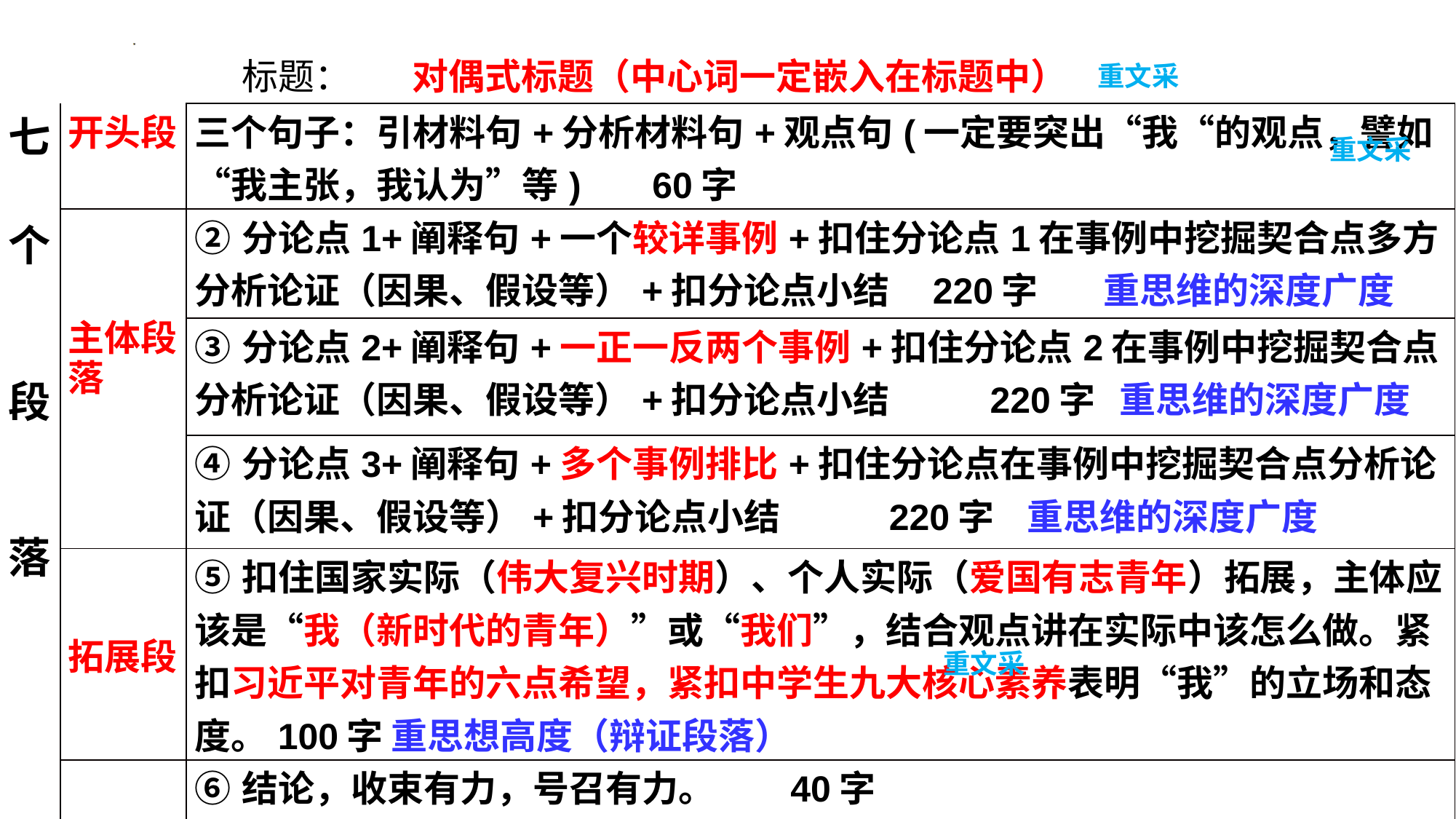

标题：      对偶式标题（中心词一定嵌入在标题中）
重文采
| 七 个 段 落 | 开头段 | 三个句子：引材料句+分析材料句+观点句(一定要突出“我“的观点，譬如“我主张，我认为”等) 60字 |
| --- | --- | --- |
|  | 主体段落 | ②分论点1+阐释句+一个较详事例+扣住分论点1在事例中挖掘契合点多方分析论证（因果、假设等）+扣分论点小结 220字 重思维的深度广度 |
|  |  | ③分论点2+阐释句+一正一反两个事例+扣住分论点2在事例中挖掘契合点分析论证（因果、假设等）+扣分论点小结 220字 重思维的深度广度 |
|  |  | ④分论点3+阐释句+多个事例排比+扣住分论点在事例中挖掘契合点分析论证（因果、假设等）+扣分论点小结 220字 重思维的深度广度 |
|  | 拓展段 | ⑤扣住国家实际（伟大复兴时期）、个人实际（爱国有志青年）拓展，主体应该是“我（新时代的青年）”或“我们”，结合观点讲在实际中该怎么做。紧扣习近平对青年的六点希望，紧扣中学生九大核心素养表明“我”的立场和态度。100字 重思想高度（辩证段落） |
|  | 结尾段 | ⑥结论，收束有力，号召有力。 40字 |
重文采
重文采